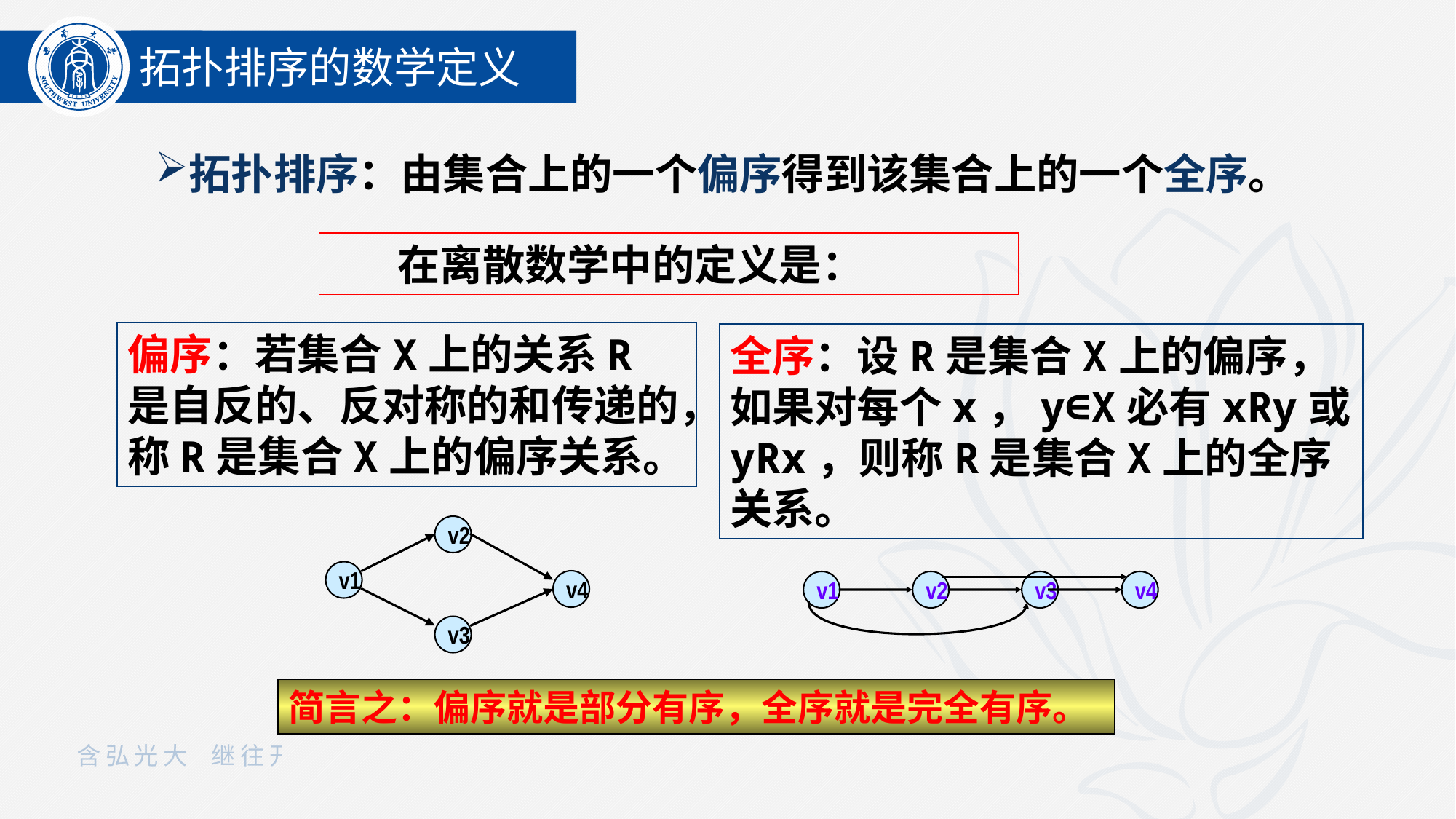

拓扑排序的数学定义
拓扑排序：由集合上的一个偏序得到该集合上的一个全序。
      在离散数学中的定义是：
偏序：若集合X上的关系R是自反的、反对称的和传递的，称R是集合X上的偏序关系。
全序：设R是集合X上的偏序，如果对每个x，y∈X必有xRy或yRx，则称R是集合X上的全序关系。
v2

v1
v4

v3
v1
v2
v3
v4

简言之：偏序就是部分有序，全序就是完全有序。